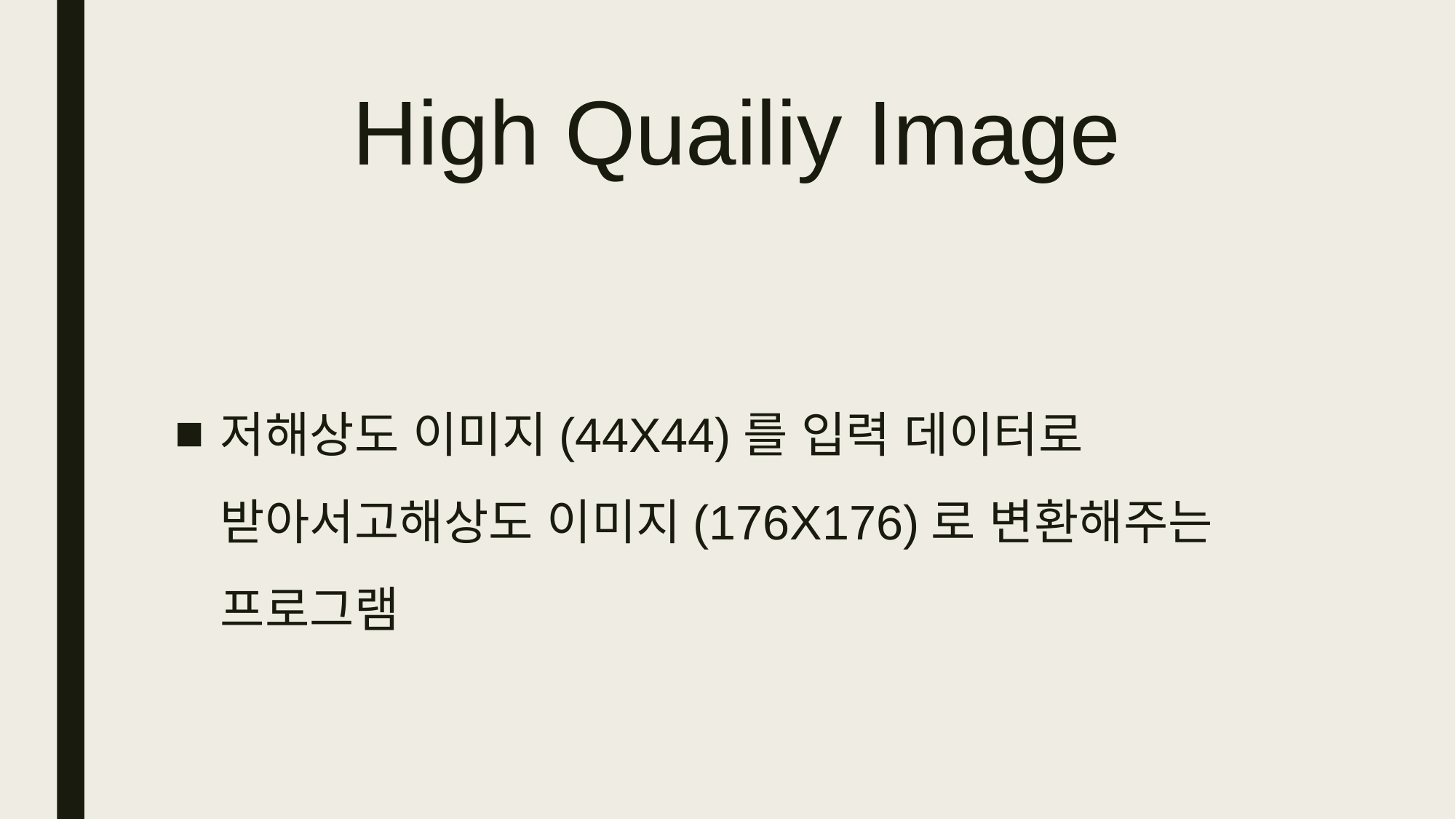

# High Quailiy Image
저해상도 이미지(44X44)를 입력 데이터로 받아서고해상도 이미지(176X176)로 변환해주는 프로그램